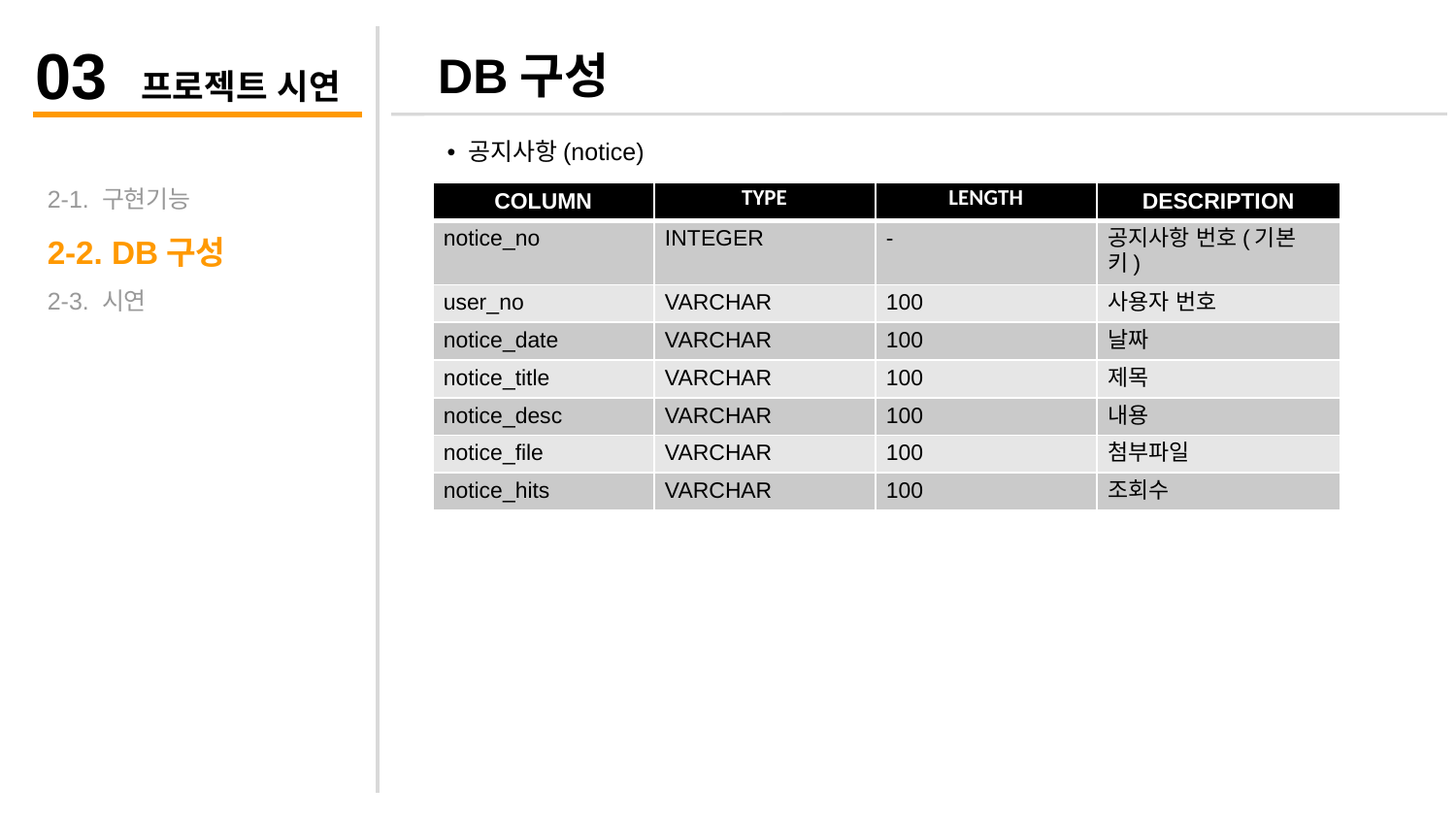

03 프로젝트 시연
DB구성
• 공지사항(notice)
2-1. 구현기능
2-2. DB구성
2-3. 시연
| COLUMN | TYPE | LENGTH | DESCRIPTION |
| --- | --- | --- | --- |
| notice\_no | INTEGER | - | 공지사항 번호(기본키) |
| user\_no | VARCHAR | 100 | 사용자 번호 |
| notice\_date | VARCHAR | 100 | 날짜 |
| notice\_title | VARCHAR | 100 | 제목 |
| notice\_desc | VARCHAR | 100 | 내용 |
| notice\_file | VARCHAR | 100 | 첨부파일 |
| notice\_hits | VARCHAR | 100 | 조회수 |